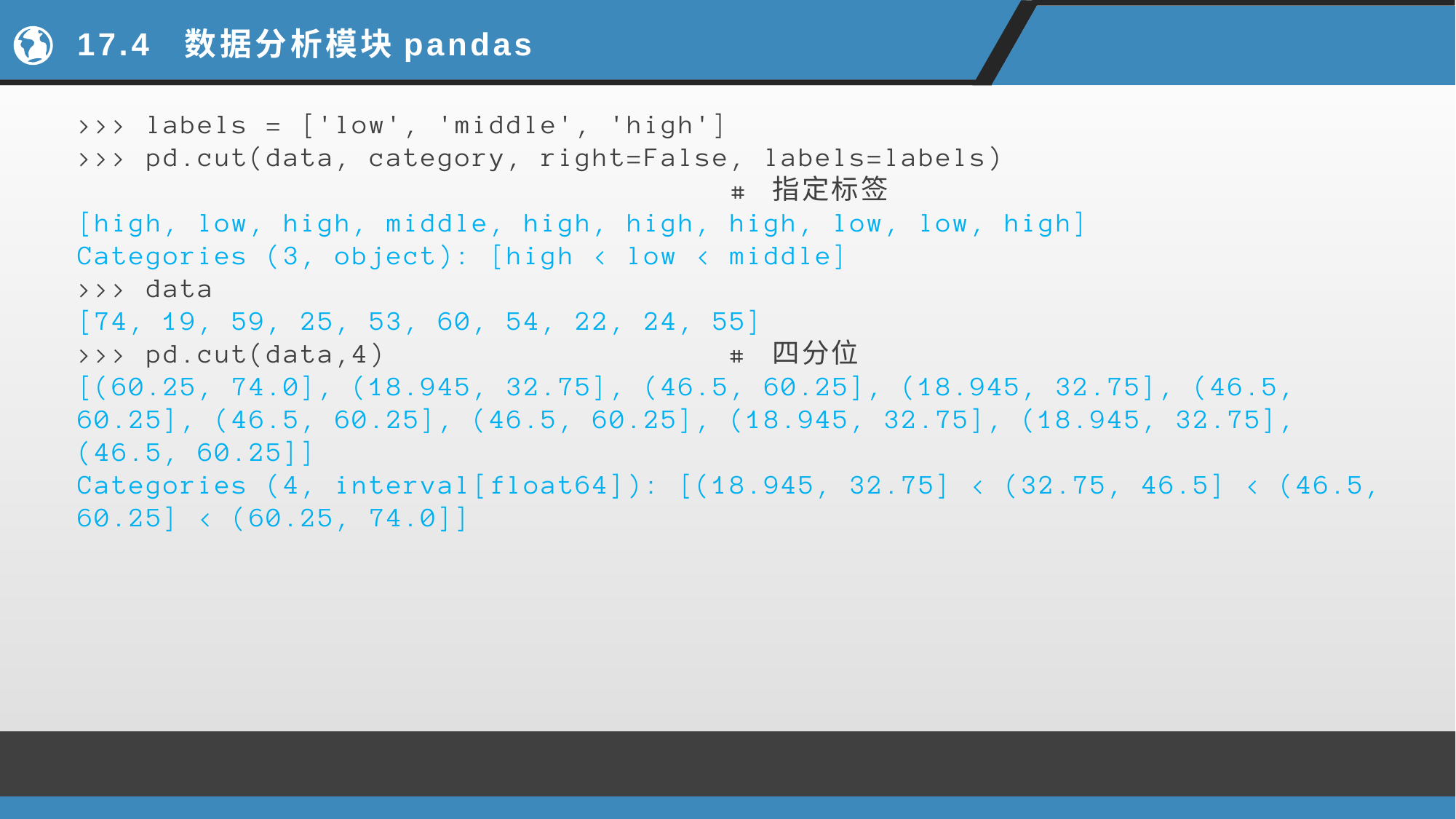

# 17.4  数据分析模块pandas

>>> labels = ['low', 'middle', 'high']
>>> pd.cut(data, category, right=False, labels=labels)
                                      # 指定标签
[high, low, high, middle, high, high, high, low, low, high]
Categories (3, object): [high < low < middle]
>>> data
[74, 19, 59, 25, 53, 60, 54, 22, 24, 55]
>>> pd.cut(data,4)                    # 四分位
[(60.25, 74.0], (18.945, 32.75], (46.5, 60.25], (18.945, 32.75], (46.5, 60.25], (46.5, 60.25], (46.5, 60.25], (18.945, 32.75], (18.945, 32.75], (46.5, 60.25]]
Categories (4, interval[float64]): [(18.945, 32.75] < (32.75, 46.5] < (46.5, 60.25] < (60.25, 74.0]]